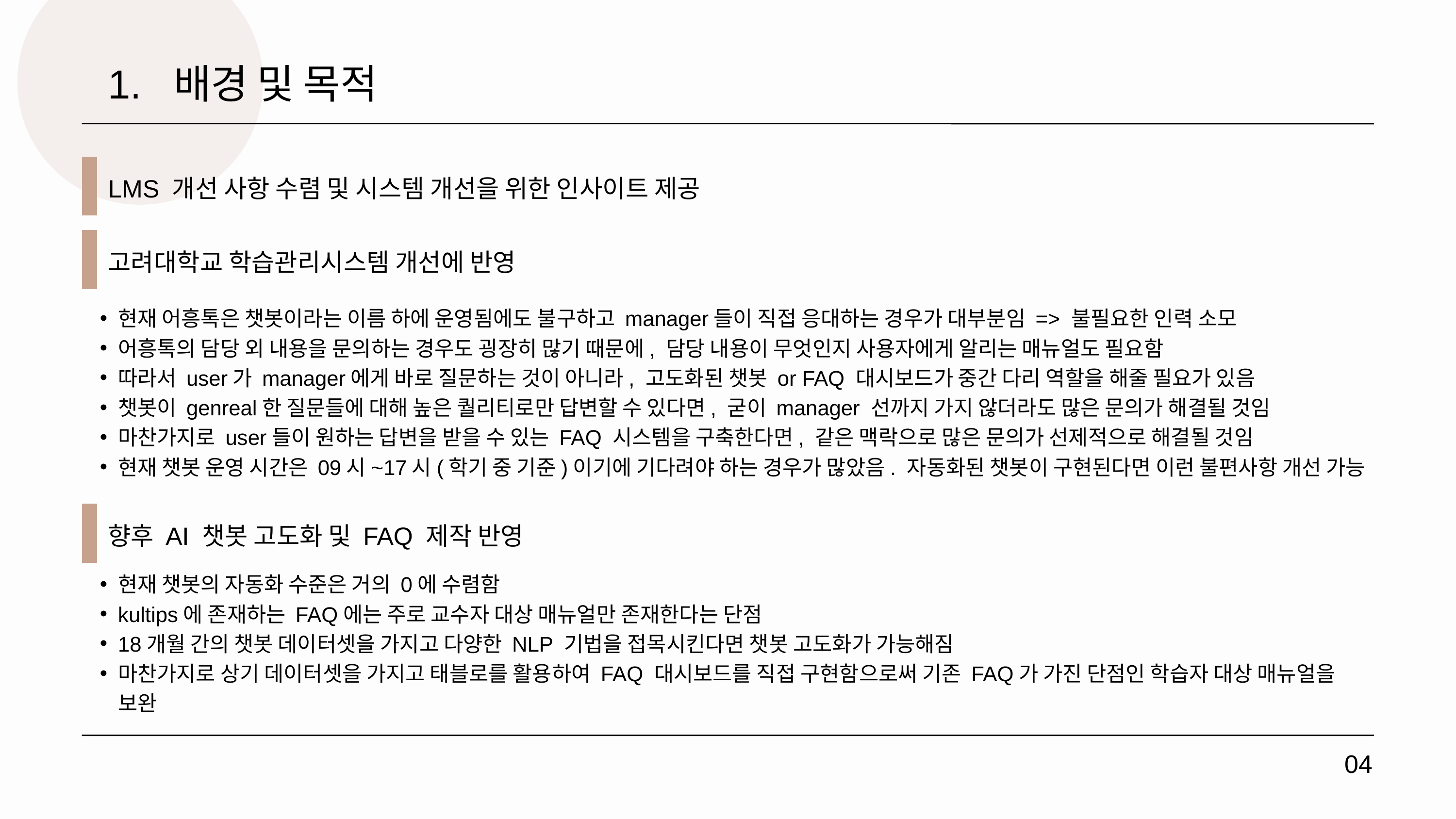

1.  배경 및 목적

LMS 개선 사항 수렴 및 시스템 개선을 위한 인사이트 제공

고려대학교 학습관리시스템 개선에 반영
현재 어흥톡은 챗봇이라는 이름 하에 운영됨에도 불구하고 manager들이 직접 응대하는 경우가 대부분임 => 불필요한 인력 소모
어흥톡의 담당 외 내용을 문의하는 경우도 굉장히 많기 때문에, 담당 내용이 무엇인지 사용자에게 알리는 매뉴얼도 필요함
따라서 user가 manager에게 바로 질문하는 것이 아니라, 고도화된 챗봇 or FAQ 대시보드가 중간 다리 역할을 해줄 필요가 있음
챗봇이 genreal한 질문들에 대해 높은 퀄리티로만 답변할 수 있다면, 굳이 manager 선까지 가지 않더라도 많은 문의가 해결될 것임
마찬가지로 user들이 원하는 답변을 받을 수 있는 FAQ 시스템을 구축한다면, 같은 맥락으로 많은 문의가 선제적으로 해결될 것임
현재 챗봇 운영 시간은 09시~17시(학기 중 기준)이기에 기다려야 하는 경우가 많았음. 자동화된 챗봇이 구현된다면 이런 불편사항 개선 가능

향후 AI 챗봇 고도화 및 FAQ 제작 반영
현재 챗봇의 자동화 수준은 거의 0에 수렴함
kultips에 존재하는 FAQ에는 주로 교수자 대상 매뉴얼만 존재한다는 단점
18개월 간의 챗봇 데이터셋을 가지고 다양한 NLP 기법을 접목시킨다면 챗봇 고도화가 가능해짐
마찬가지로 상기 데이터셋을 가지고 태블로를 활용하여 FAQ 대시보드를 직접 구현함으로써 기존 FAQ가 가진 단점인 학습자 대상 매뉴얼을 보완

04